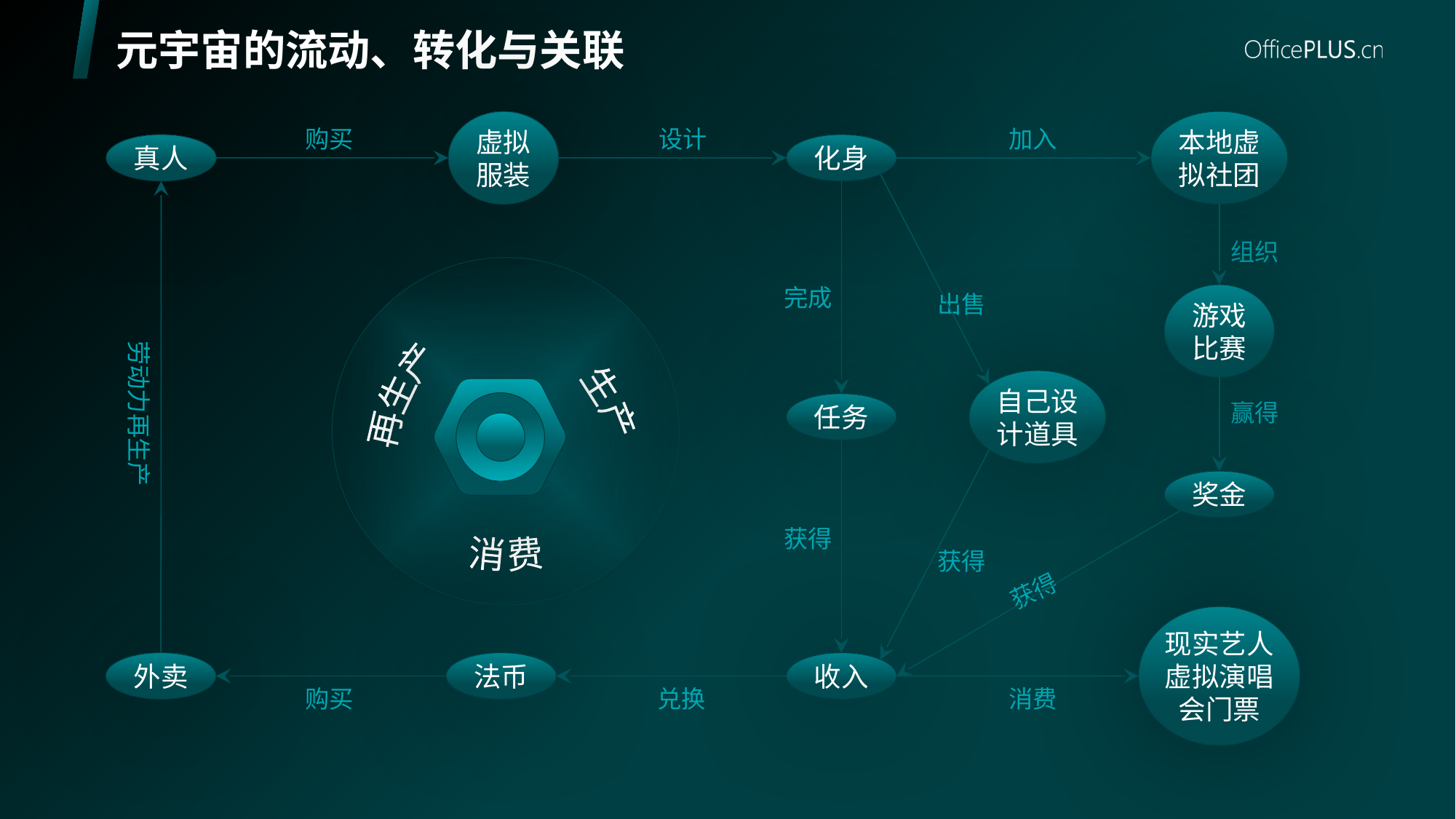

# 元宇宙的流动、转化与关联
本地虚拟社团
真人
虚拟
服装
化身
购买
设计
加入
组织

游戏比赛
完成
出售
劳动力再生产
再生产
生产

消费

自己设计道具
任务
赢得
奖金
获得
获得
获得
现实艺人虚拟演唱会门票
外卖
法币
收入
购买
兑换
消费